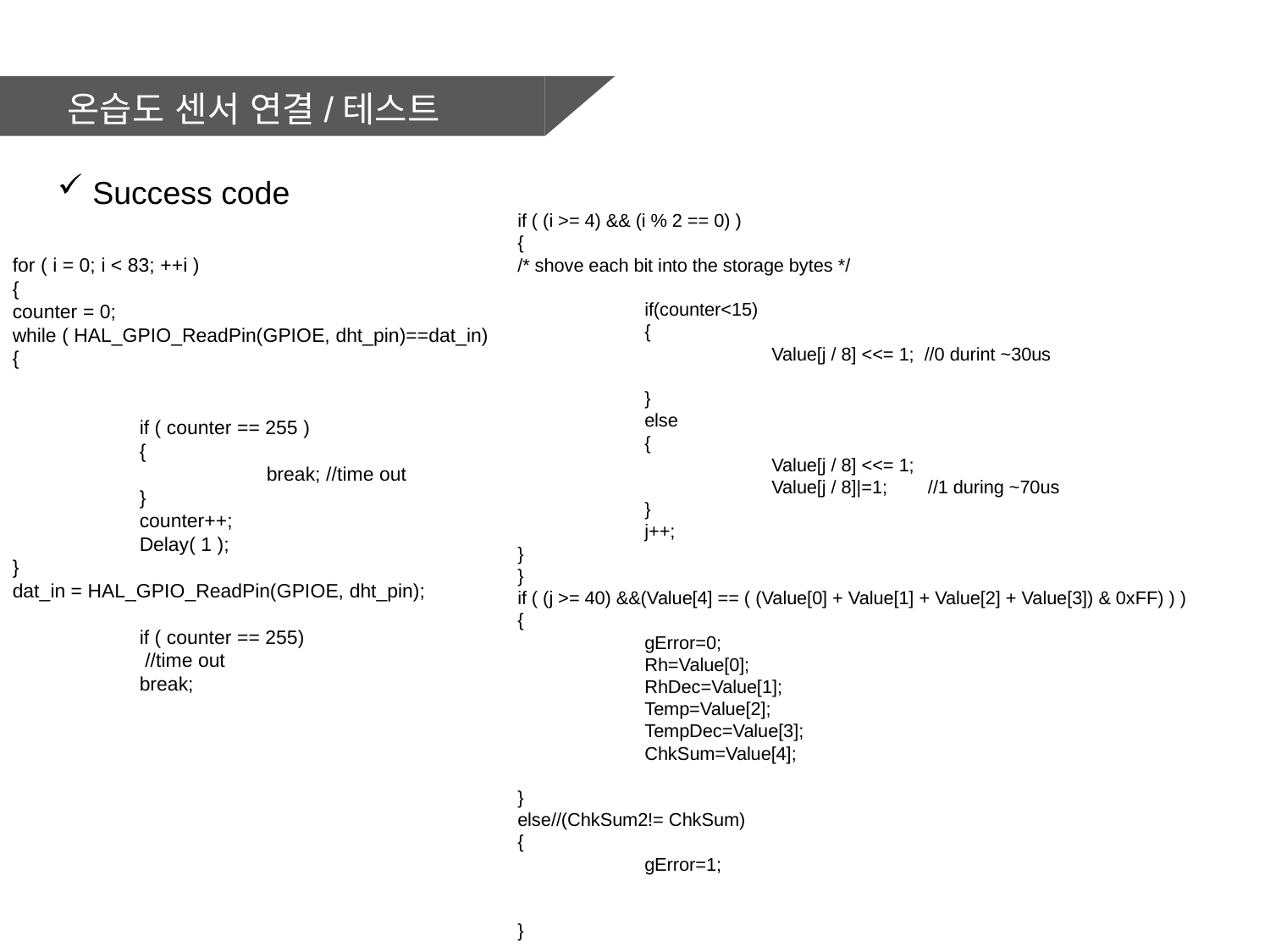

온습도 센서 연결/테스트
 Success code
if ( (i >= 4) && (i % 2 == 0) )
{
/* shove each bit into the storage bytes */

	if(counter<15)
	{
		Value[j / 8] <<= 1;  //0 durint ~30us

	}
	else
	{
		Value[j / 8] <<= 1;
		Value[j / 8]|=1;        //1 during ~70us
	}
	j++;
}
}
if ( (j >= 40) &&(Value[4] == ( (Value[0] + Value[1] + Value[2] + Value[3]) & 0xFF) ) )
{
	gError=0;
	Rh=Value[0];
	RhDec=Value[1];
	Temp=Value[2];
	TempDec=Value[3];
	ChkSum=Value[4];

}
else//(ChkSum2!= ChkSum)
{
	gError=1;

}
for ( i = 0; i < 83; ++i )
{
counter = 0;
while ( HAL_GPIO_ReadPin(GPIOE, dht_pin)==dat_in)
{

	if ( counter == 255 )
	{
		break; //time out
	}
	counter++;
	Delay( 1 );
}
dat_in = HAL_GPIO_ReadPin(GPIOE, dht_pin);

	if ( counter == 255)
	 //time out
	break;